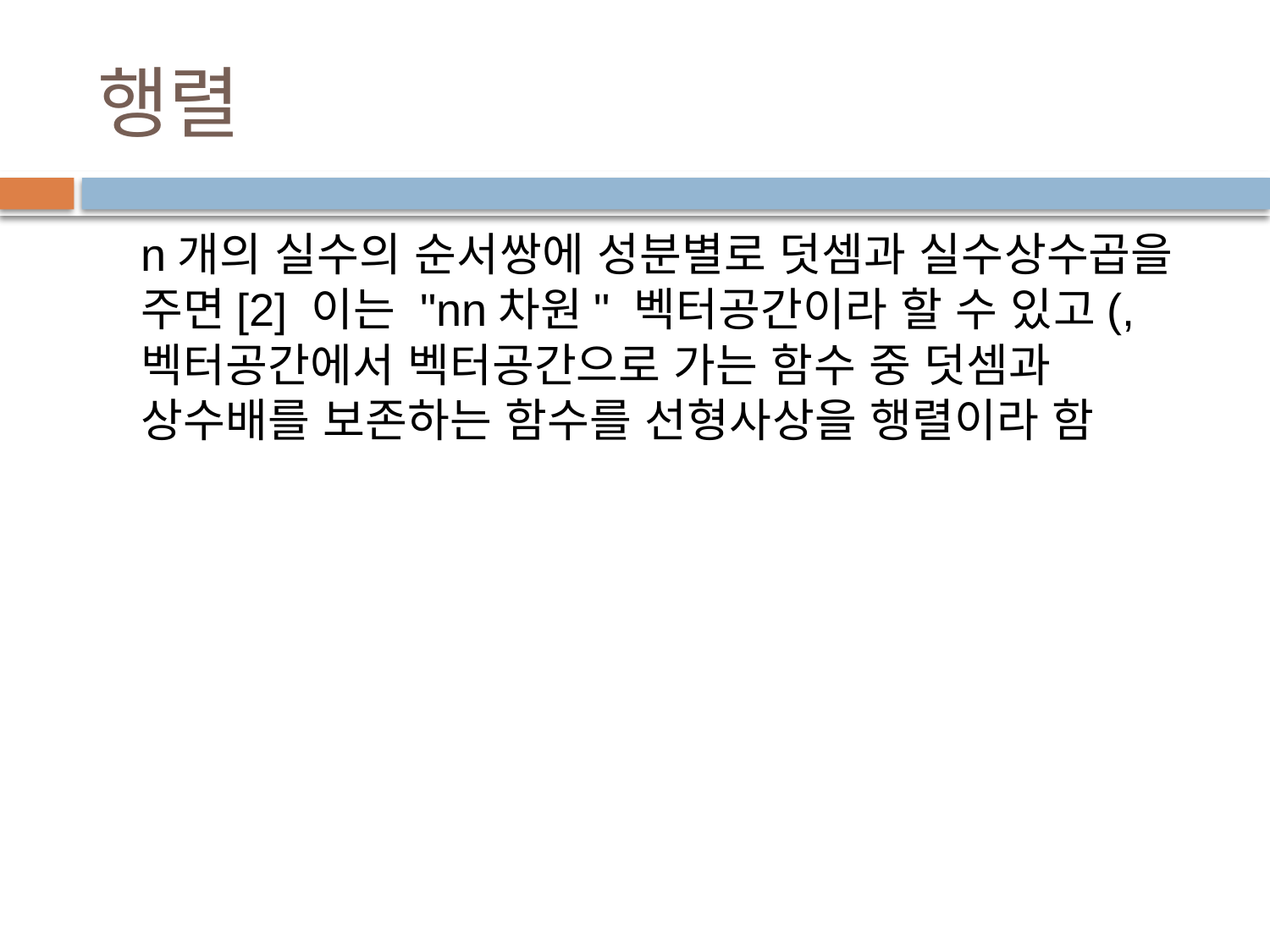

# 행렬
n개의 실수의 순서쌍에 성분별로 덧셈과 실수상수곱을 주면[2] 이는 "nn차원" 벡터공간이라 할 수 있고(, 벡터공간에서 벡터공간으로 가는 함수 중 덧셈과 상수배를 보존하는 함수를 선형사상을 행렬이라 함